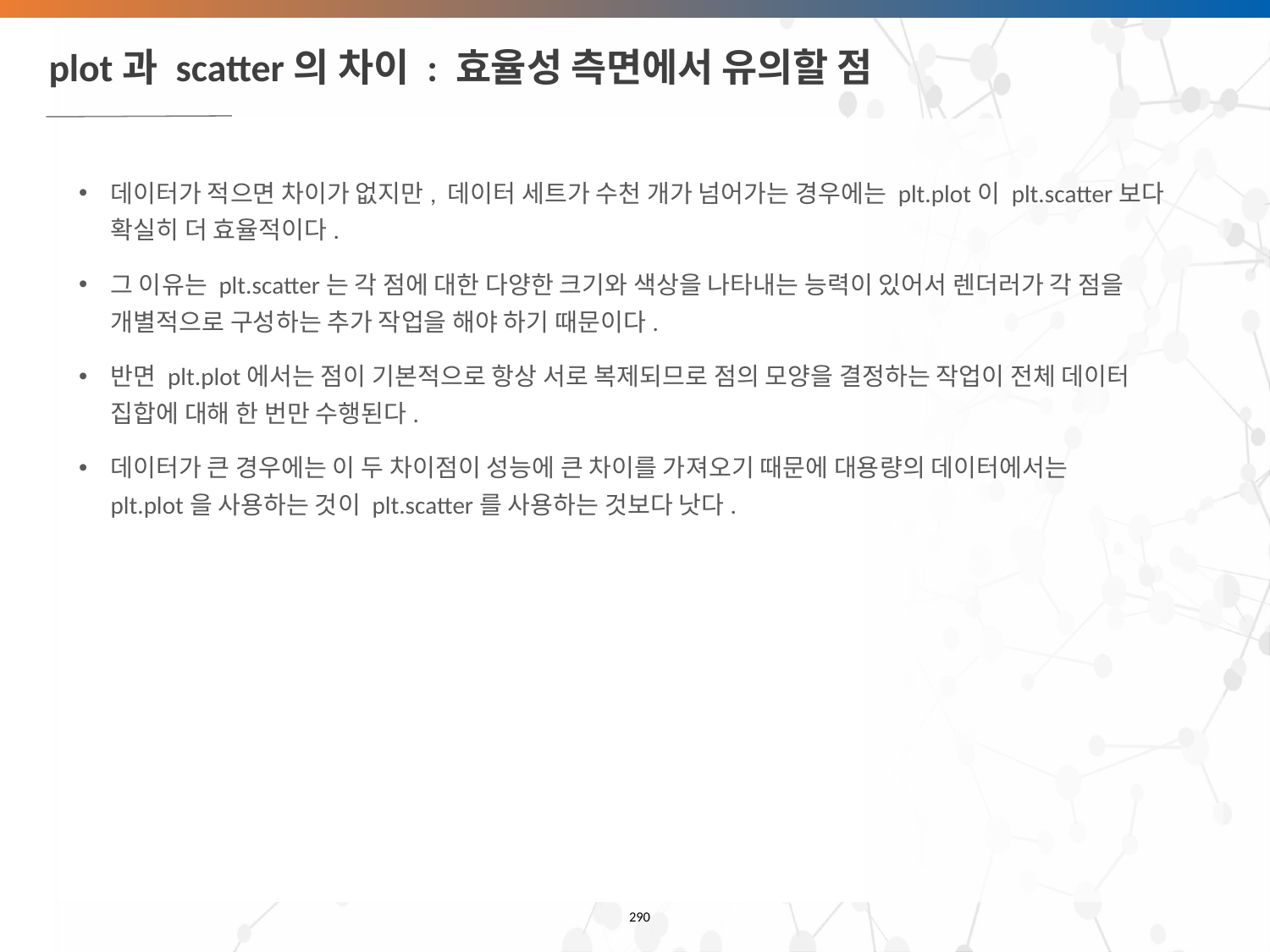

# plot과 scatter의 차이 : 효율성 측면에서 유의할 점
데이터가 적으면 차이가 없지만, 데이터 세트가 수천 개가 넘어가는 경우에는 plt.plot이 plt.scatter보다
확실히 더 효율적이다.
그 이유는 plt.scatter는 각 점에 대한 다양한 크기와 색상을 나타내는 능력이 있어서 렌더러가 각 점을
개별적으로 구성하는 추가 작업을 해야 하기 때문이다.
반면 plt.plot에서는 점이 기본적으로 항상 서로 복제되므로 점의 모양을 결정하는 작업이 전체 데이터
집합에 대해 한 번만 수행된다.
데이터가 큰 경우에는 이 두 차이점이 성능에 큰 차이를 가져오기 때문에 대용량의 데이터에서는
plt.plot을 사용하는 것이 plt.scatter를 사용하는 것보다 낫다.
290